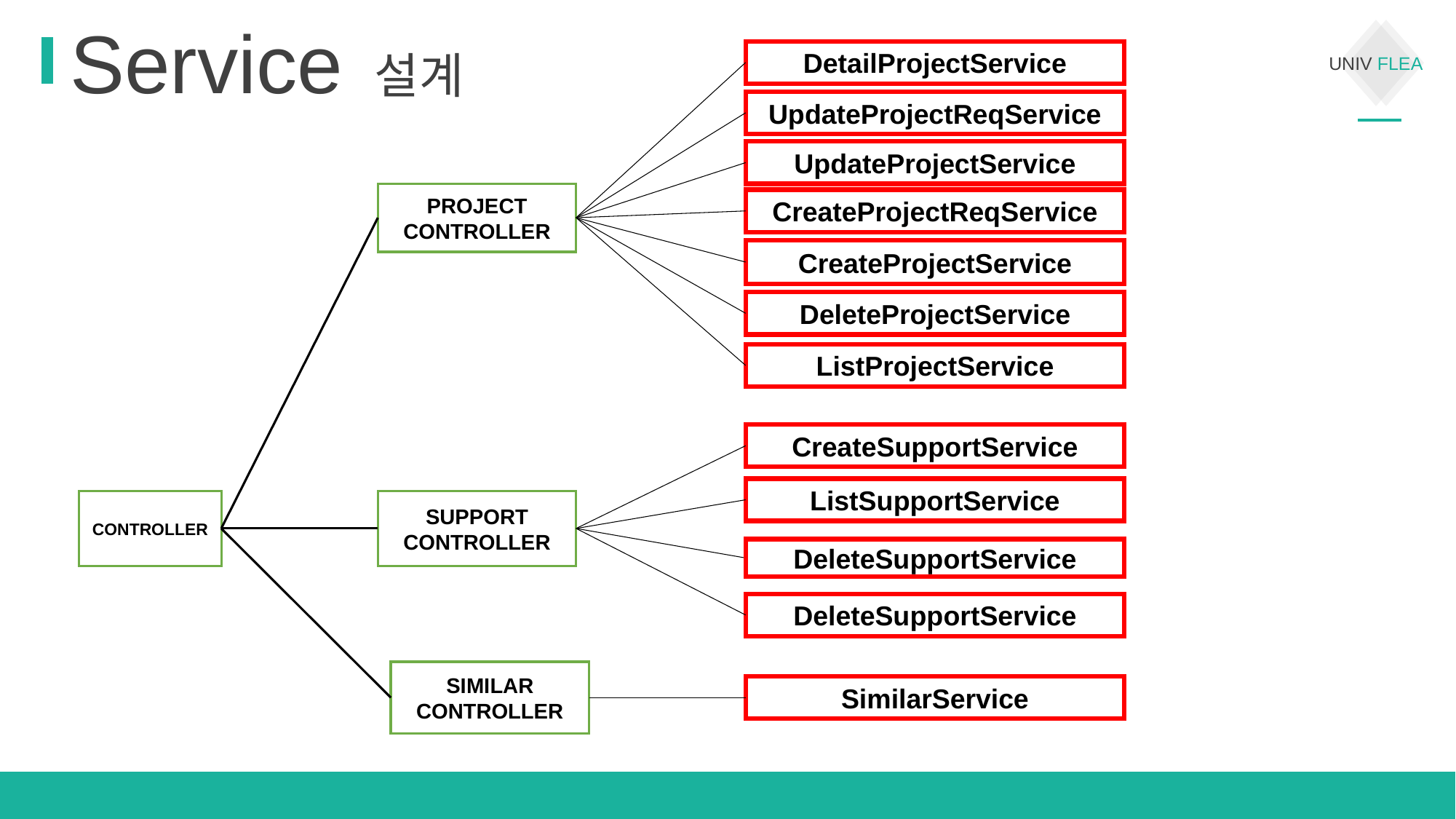

Service 설계

DetailProjectService
UpdateProjectReqService
UpdateProjectService
PROJECT CONTROLLER
CreateProjectReqService
CreateProjectService
DeleteProjectService
ListProjectService
CreateSupportService
ListSupportService
CONTROLLER
SUPPORT CONTROLLER
DeleteSupportService
DeleteSupportService
SIMILAR CONTROLLER
SimilarService